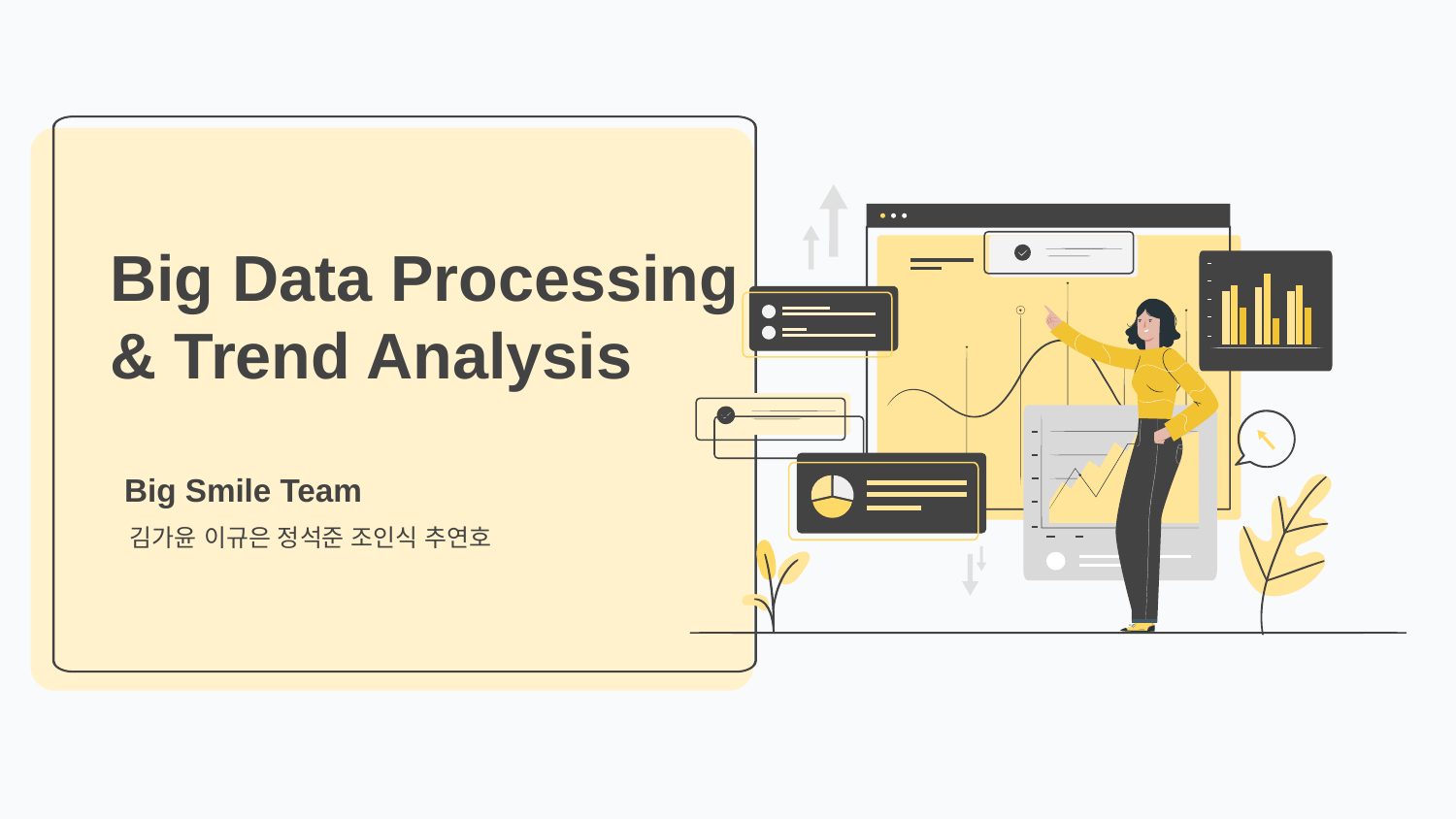

# Big Data Processing & Trend Analysis
Big Smile Team
김가윤 이규은 정석준 조인식 추연호